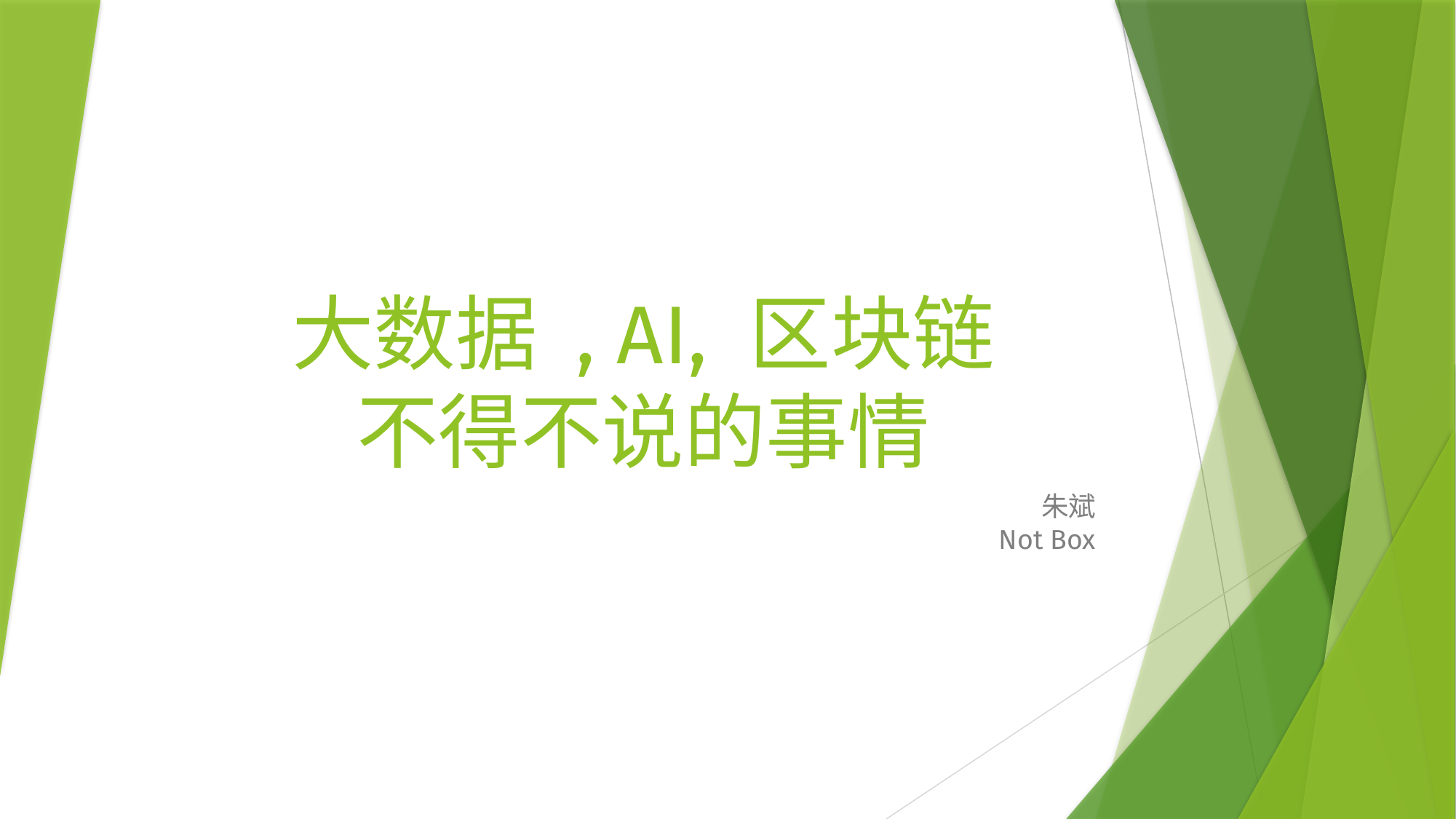

# 大数据 , AI, 区块链 不得不说的事情
朱斌
Not Box